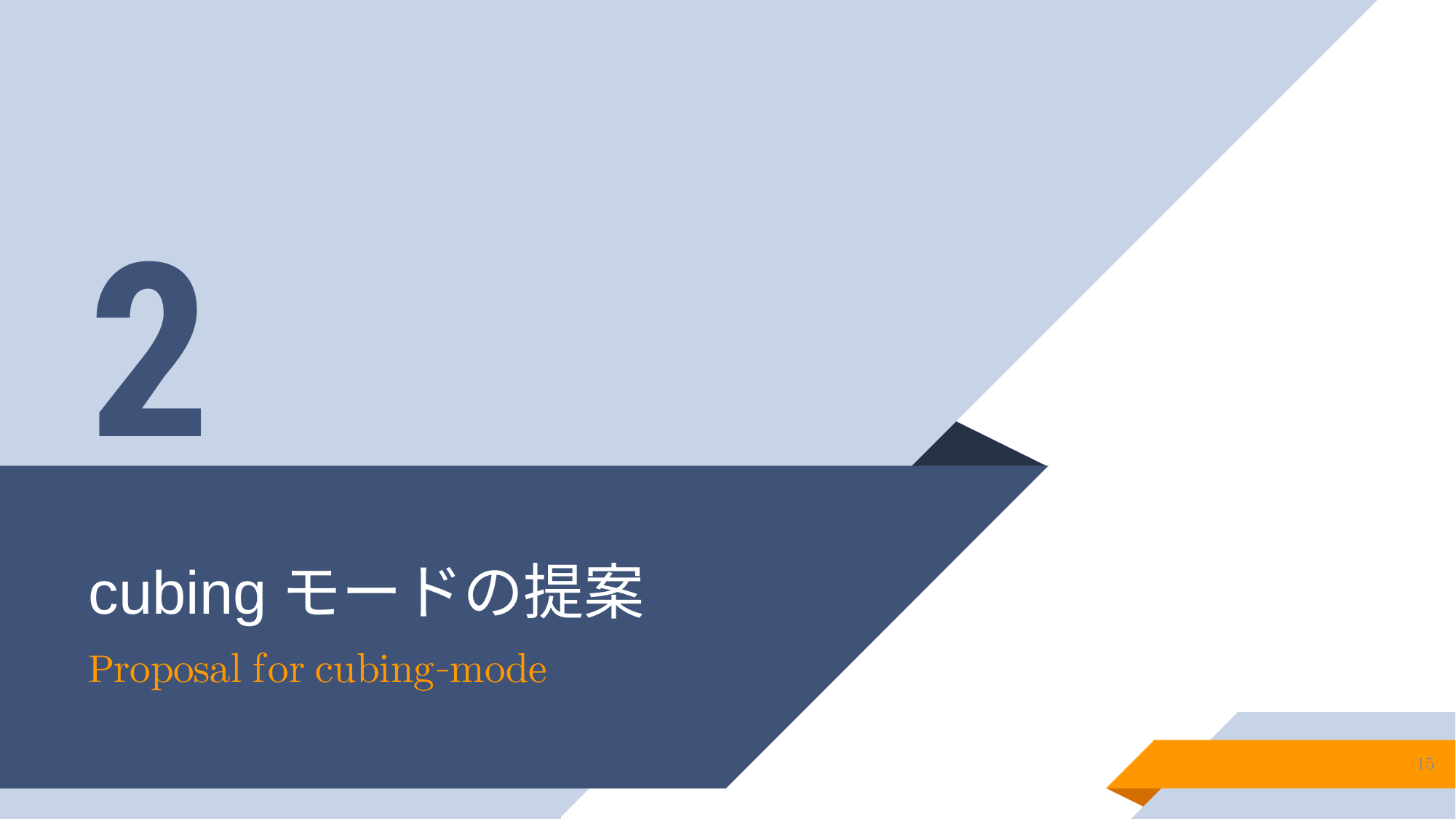

2
# cubingモードの提案
Proposal for cubing-mode
15